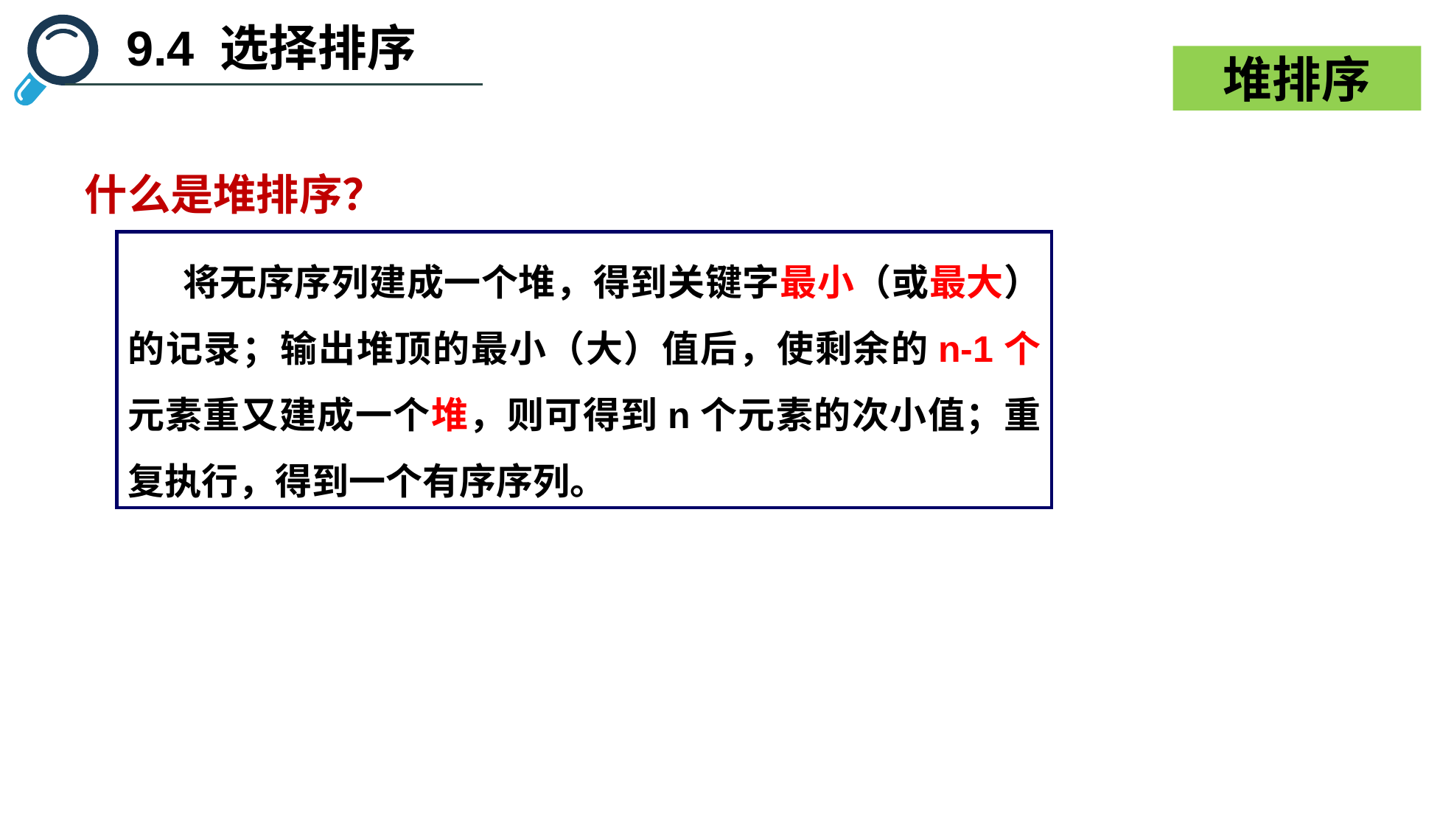

9.4 选择排序
堆排序
什么是堆排序？
将无序序列建成一个堆，得到关键字最小（或最大）的记录；输出堆顶的最小（大）值后，使剩余的n-1个元素重又建成一个堆，则可得到n个元素的次小值；重复执行，得到一个有序序列。